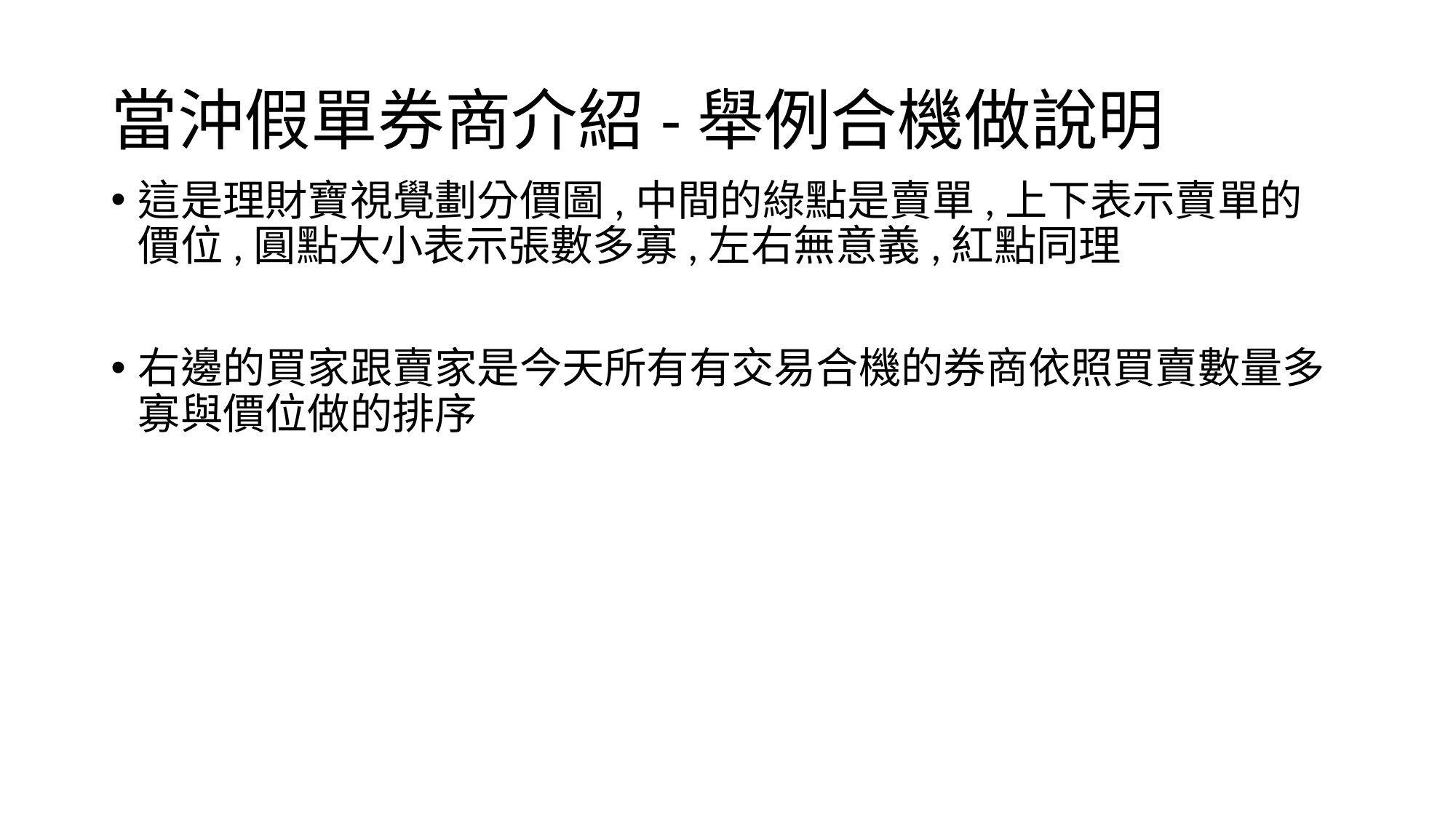

# 當沖假單券商介紹-舉例合機做說明
這是理財寶視覺劃分價圖,中間的綠點是賣單,上下表示賣單的價位,圓點大小表示張數多寡,左右無意義,紅點同理

右邊的買家跟賣家是今天所有有交易合機的券商依照買賣數量多寡與價位做的排序